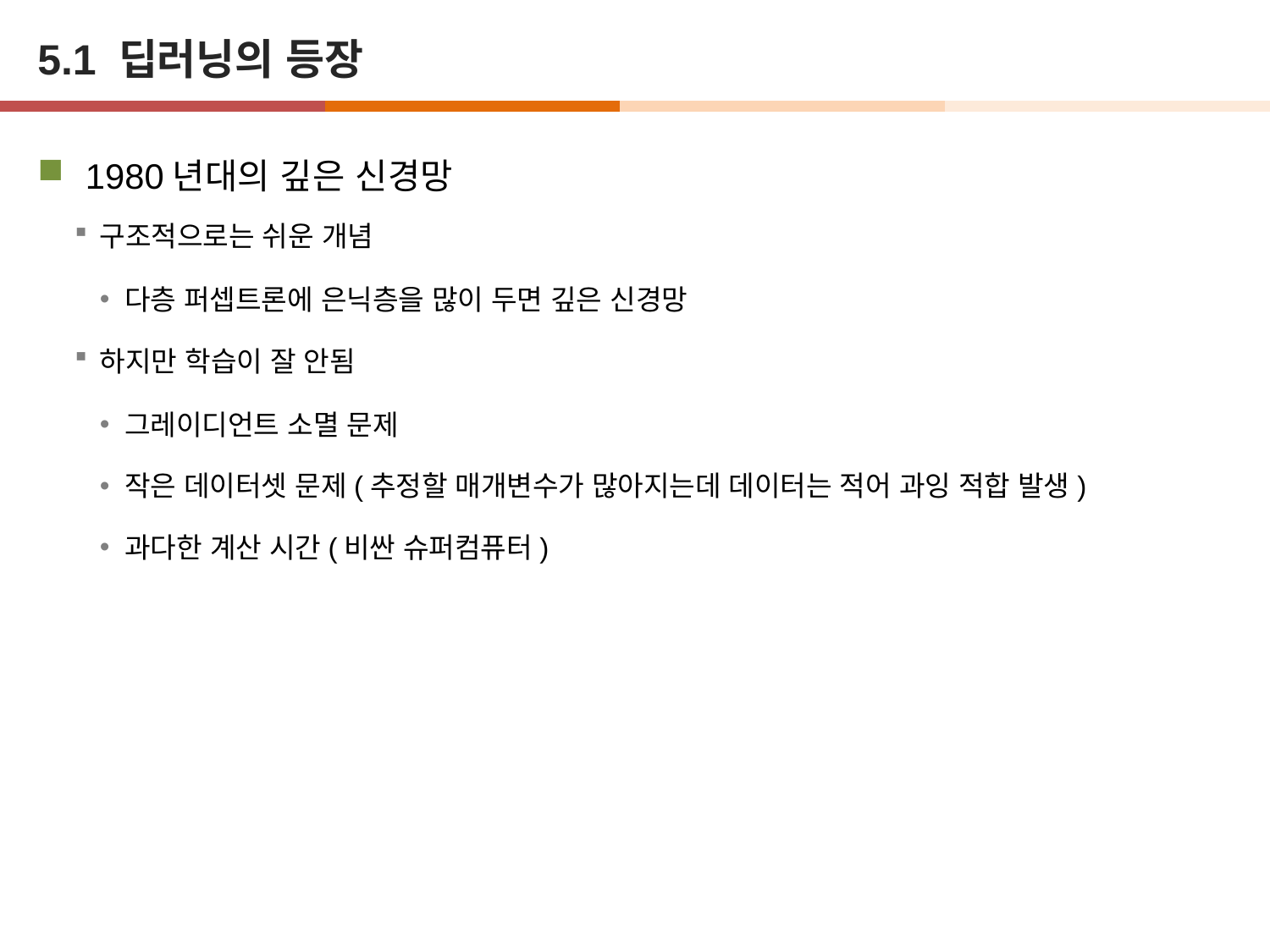

# 5.1 딥러닝의 등장
1980년대의 깊은 신경망
구조적으로는 쉬운 개념
다층 퍼셉트론에 은닉층을 많이 두면 깊은 신경망
하지만 학습이 잘 안됨
그레이디언트 소멸 문제
작은 데이터셋 문제(추정할 매개변수가 많아지는데 데이터는 적어 과잉 적합 발생)
과다한 계산 시간(비싼 슈퍼컴퓨터)